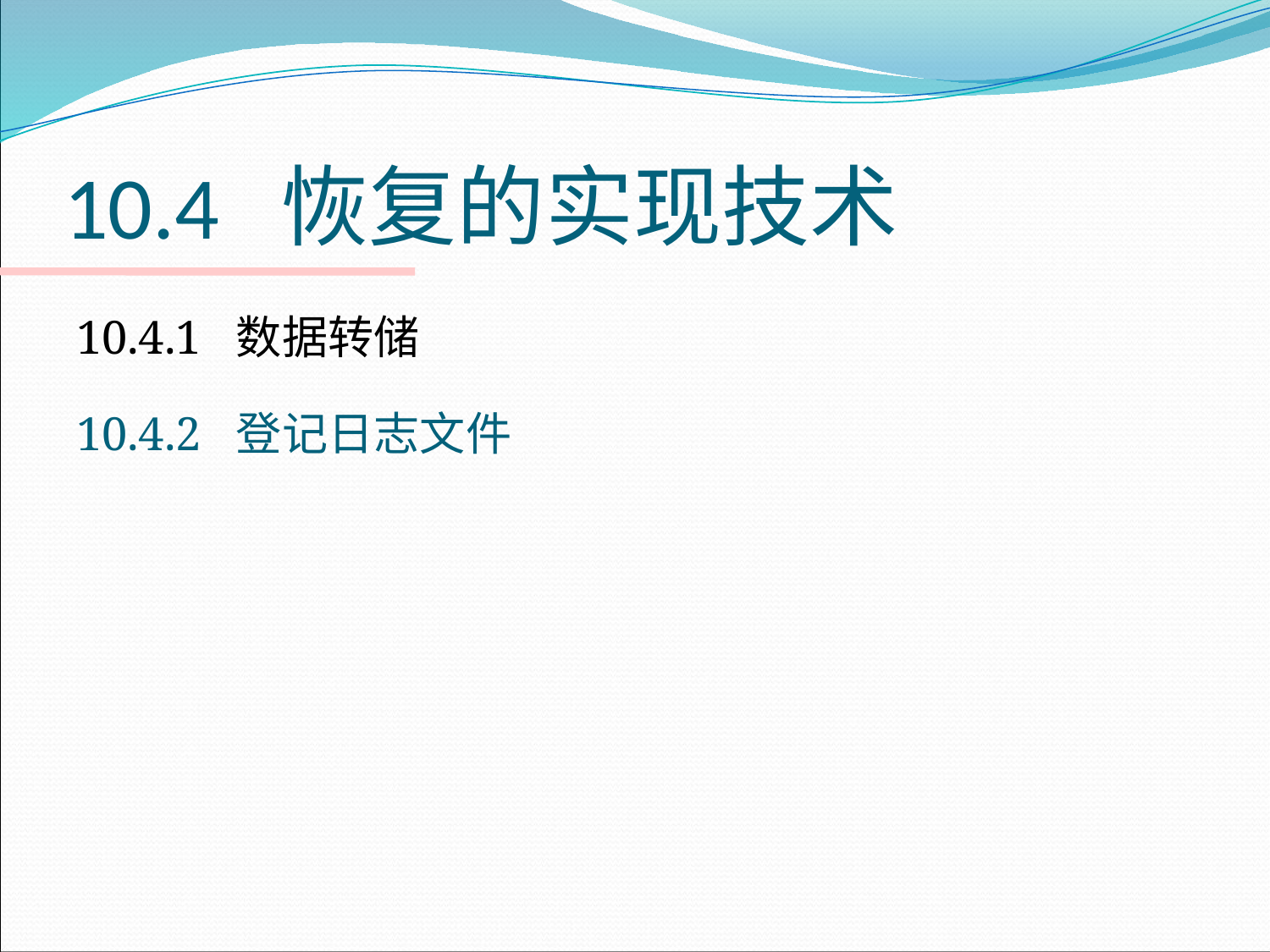

# 10.4  恢复的实现技术
10.4.1  数据转储
10.4.2  登记日志文件

937